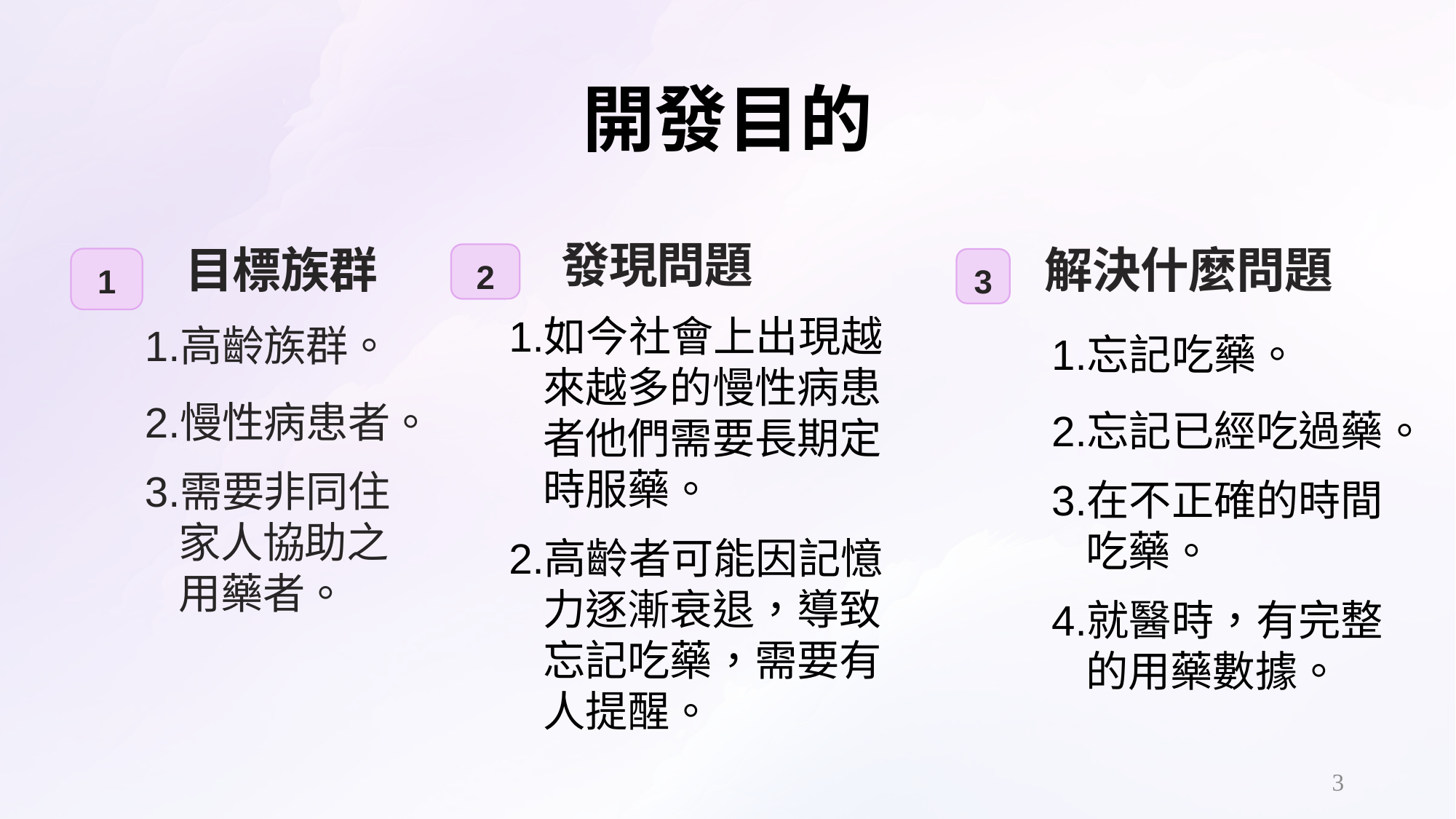

# 開發目的

2
發現問題
如今社會上出現越來越多的慢性病患者他們需要長期定時服藥。
高齡者可能因記憶力逐漸衰退，導致忘記吃藥，需要有人提醒。

1
目標族群
高齡族群。
慢性病患者。
需要非同住家人協助之用藥者。

3
解決什麼問題
忘記吃藥。
忘記已經吃過藥。
在不正確的時間吃藥。
就醫時，有完整的用藥數據。

3